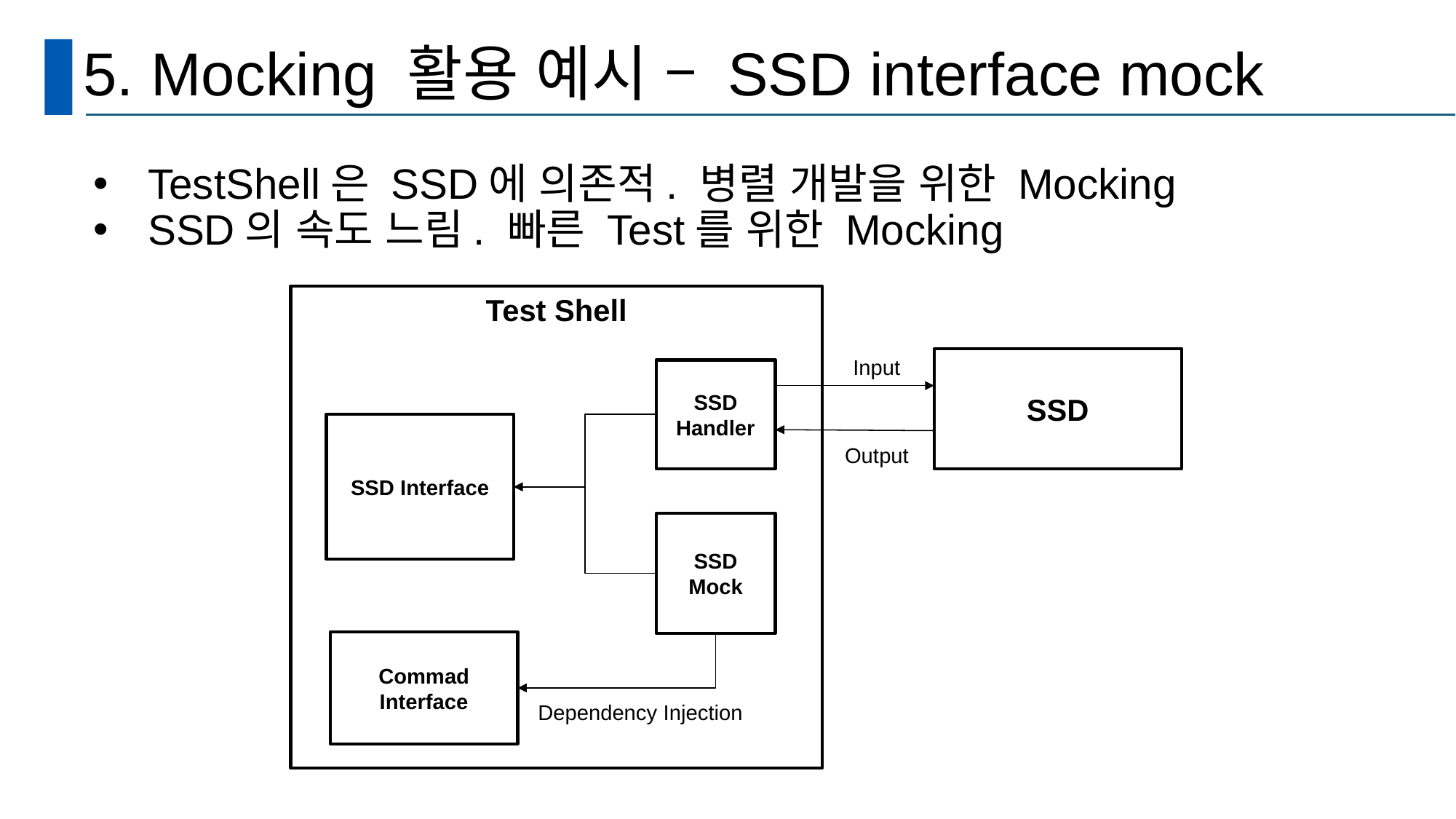

# 5. Mocking 활용 예시 – SSD interface mock
TestShell은 SSD에 의존적. 병렬 개발을 위한 Mocking
SSD의 속도 느림. 빠른 Test를 위한 Mocking
Test Shell
Input
SSD
SSD
Handler
SSD Interface
Output
SSD
Mock
Commad
Interface
Dependency Injection